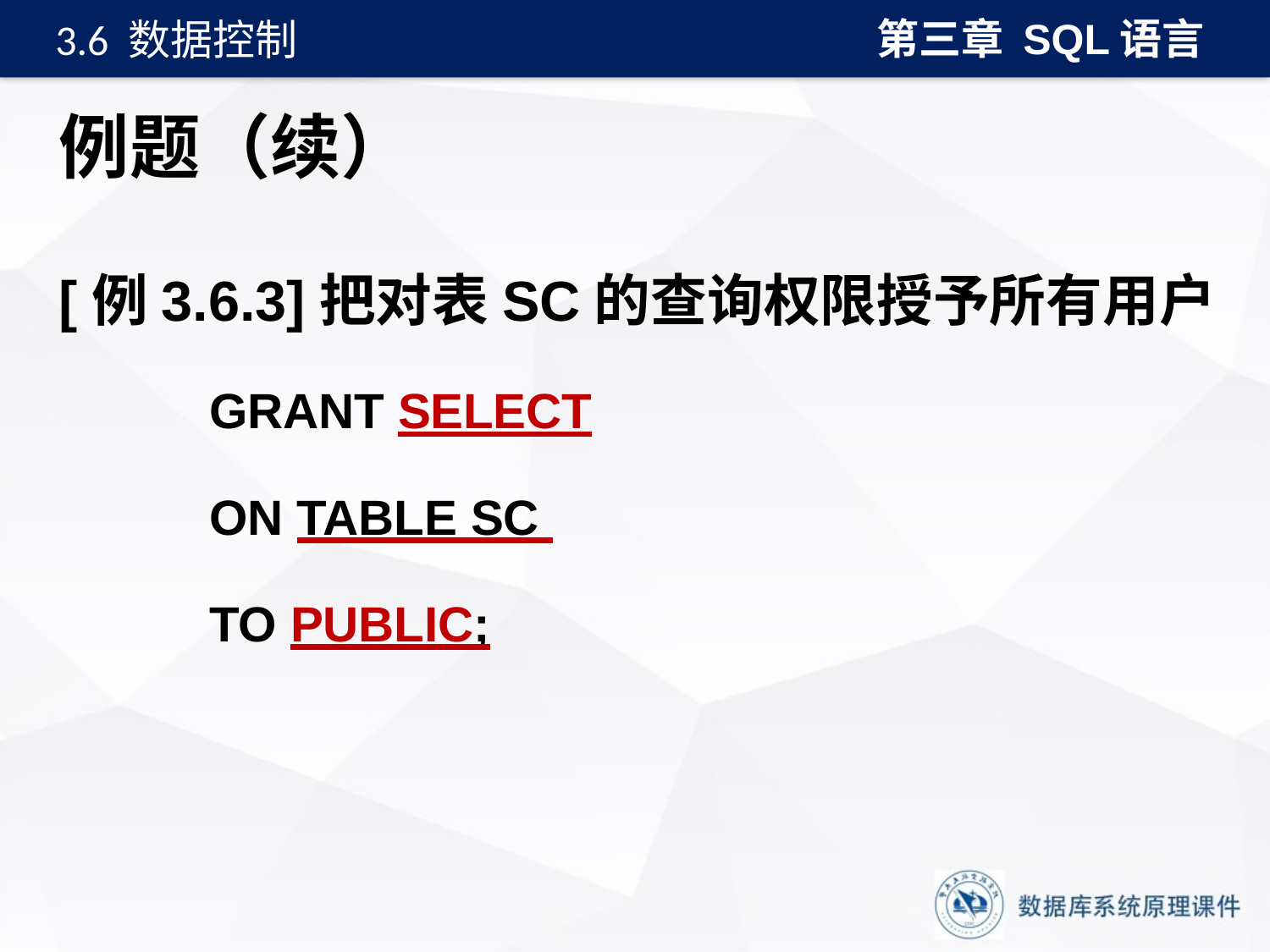

第三章 SQL语言
3.6 数据控制
# 例题（续）
[例3.6.3]把对表SC的查询权限授予所有用户
GRANT SELECT
ON TABLE SC
TO PUBLIC;